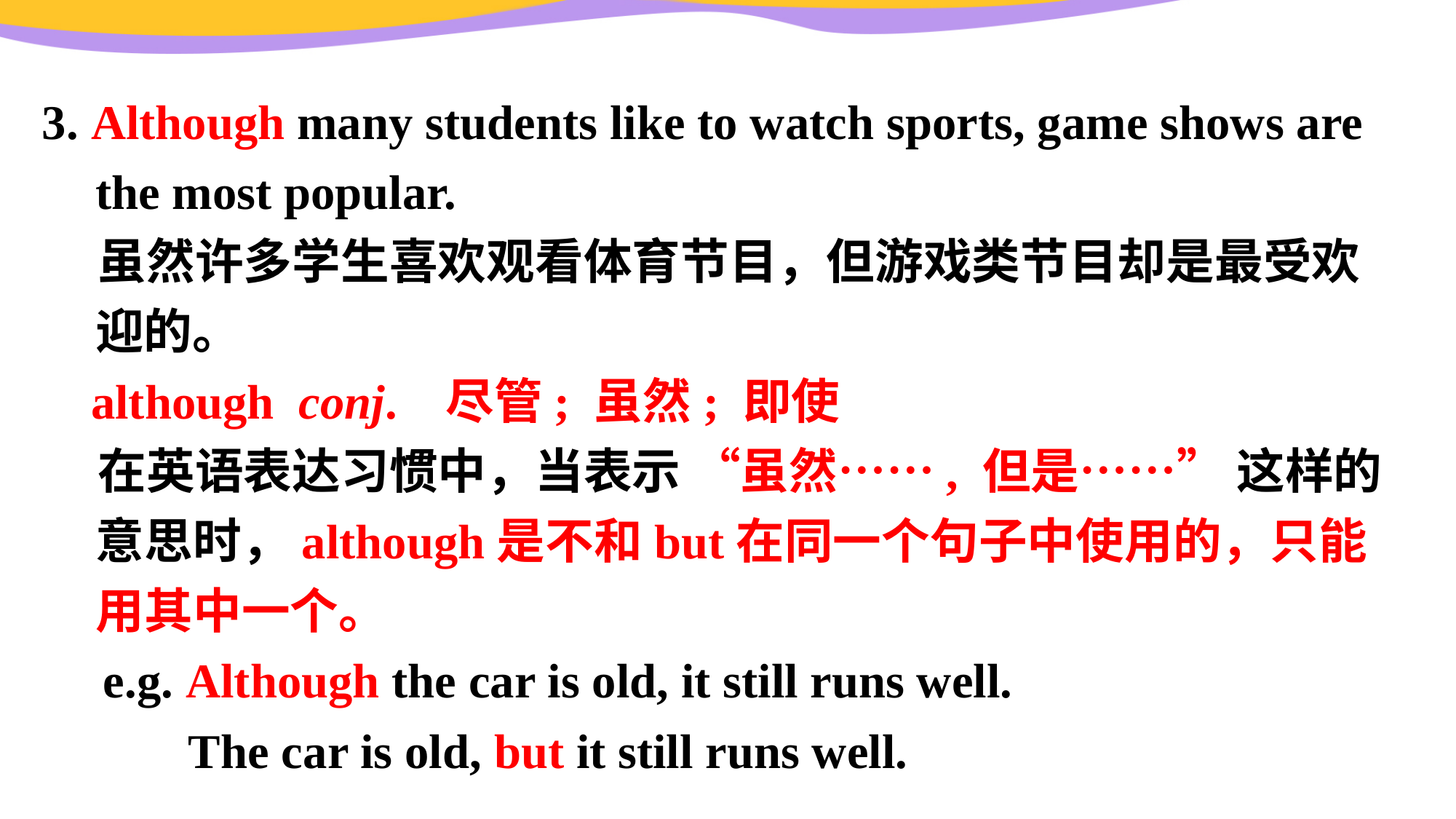

3. Although many students like to watch sports, game shows are the most popular.
    虽然许多学生喜欢观看体育节目，但游戏类节目却是最受欢迎的。
    although  conj.   尽管; 虽然; 即使
    在英语表达习惯中，当表示 “虽然……, 但是……” 这样的意思时，although是不和but在同一个句子中使用的，只能用其中一个。
     e.g. Although the car is old, it still runs well.
            The car is old, but it still runs well.